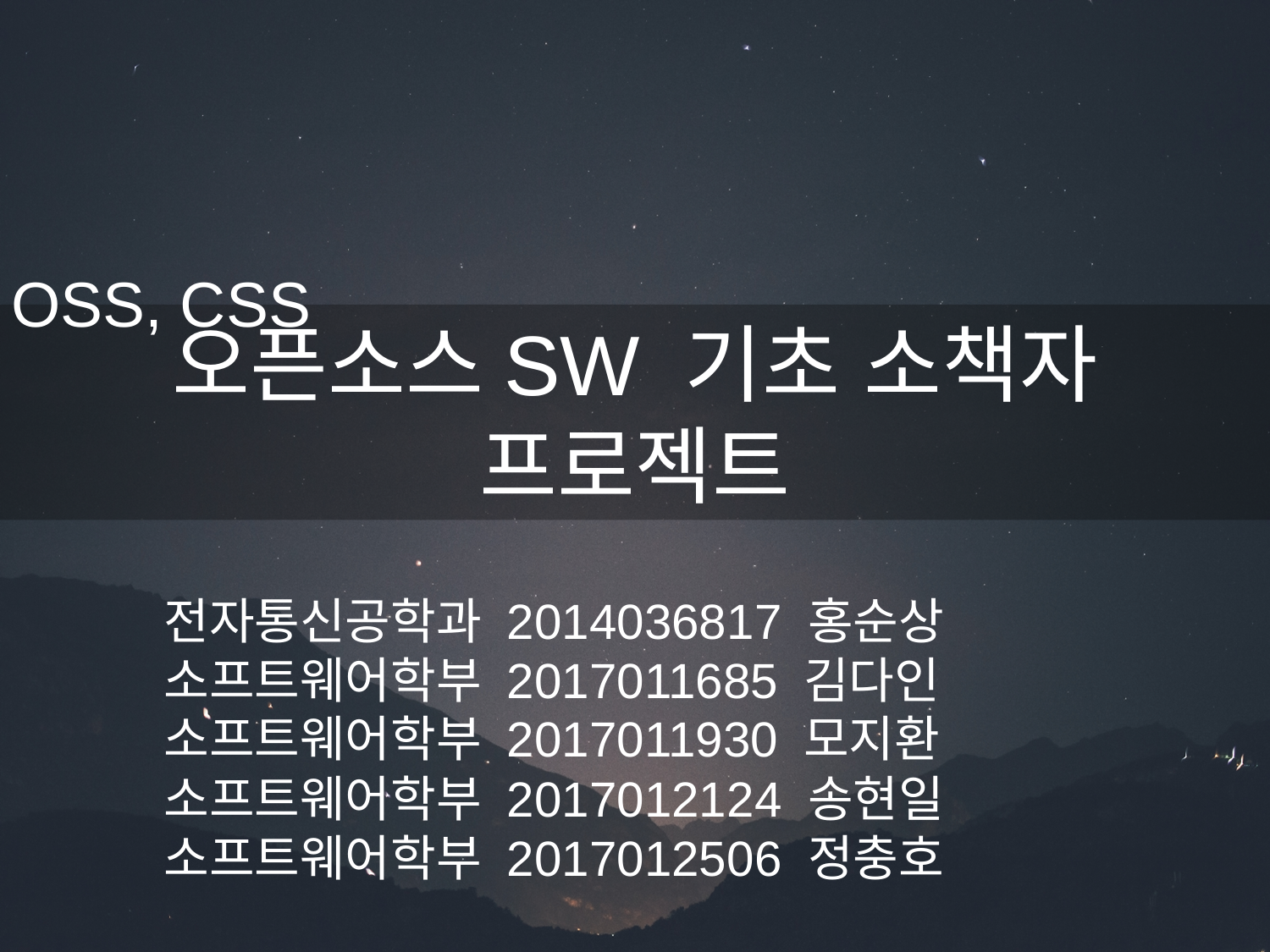

OSS, CSS
오픈소스SW 기초 소책자 프로젝트
전자통신공학과 2014036817 홍순상
소프트웨어학부 2017011685 김다인
소프트웨어학부 2017011930 모지환
소프트웨어학부 2017012124 송현일
소프트웨어학부 2017012506 정충호